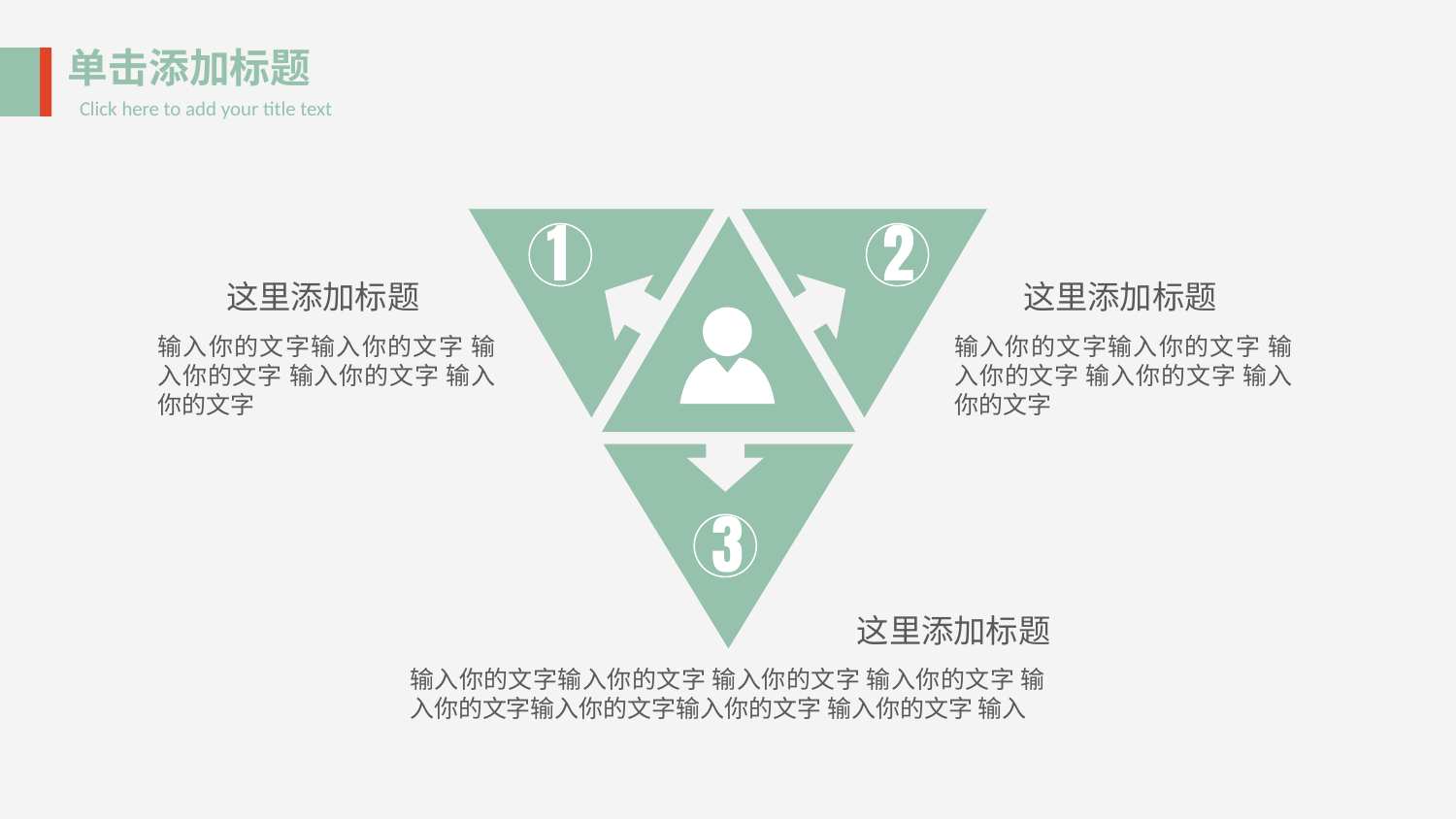

单击添加标题

Click here to add your title text

1

2

这里添加标题
这里添加标题

输入你的文字输入你的文字 输入你的文字 输入你的文字 输入你的文字
输入你的文字输入你的文字 输入你的文字 输入你的文字 输入你的文字
3

这里添加标题
输入你的文字输入你的文字 输入你的文字 输入你的文字 输入你的文字输入你的文字输入你的文字 输入你的文字 输入